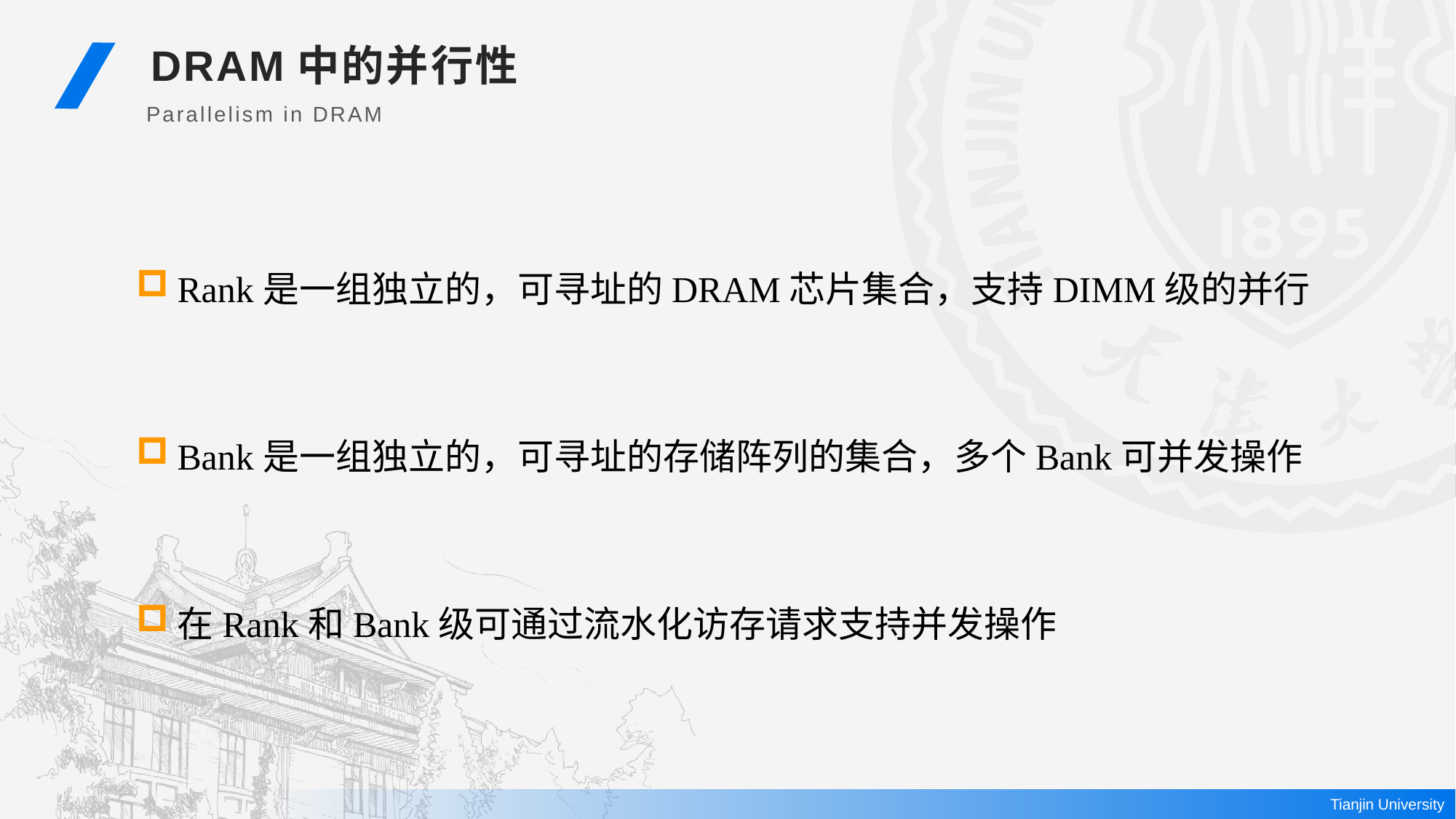

DRAM中的并行性
Parallelism in DRAM
Rank是一组独立的，可寻址的DRAM芯片集合，支持DIMM级的并行

Bank是一组独立的，可寻址的存储阵列的集合，多个Bank可并发操作

在Rank和Bank级可通过流水化访存请求支持并发操作